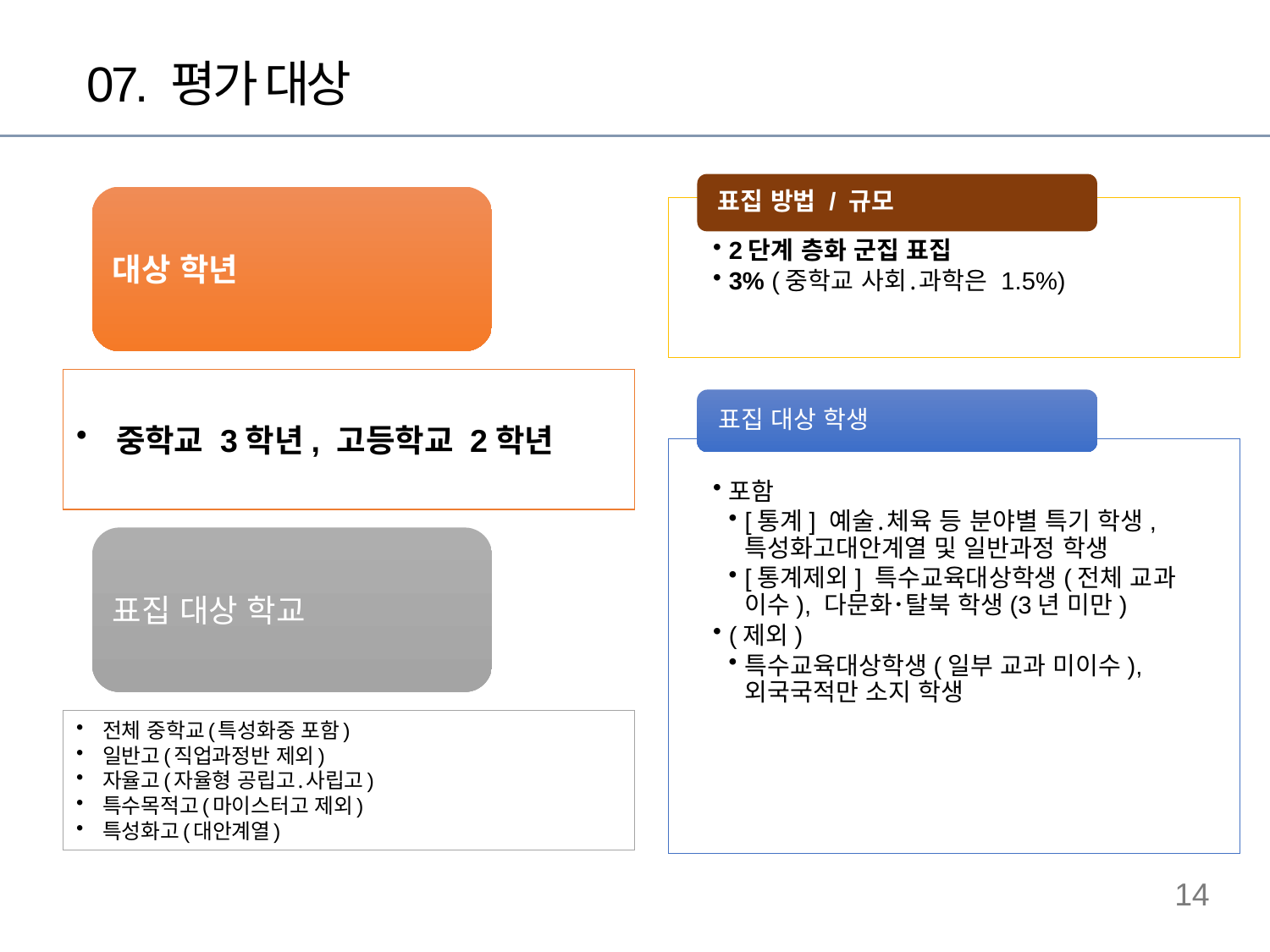

07. 평가 대상
대상 학년
중학교 3학년, 고등학교 2학년
표집 대상 학교
전체 중학교(특성화중 포함)
일반고(직업과정반 제외)
자율고(자율형 공립고․사립고)
특수목적고(마이스터고 제외)
특성화고(대안계열)
2단계 층화 군집 표집
3% (중학교 사회․과학은 1.5%)
표집 방법 / 규모
포함
[통계] 예술․체육 등 분야별 특기 학생, 특성화고대안계열 및 일반과정 학생
[통계제외] 특수교육대상학생(전체 교과 이수), 다문화･탈북 학생(3년 미만)
(제외)
특수교육대상학생(일부 교과 미이수), 외국국적만 소지 학생
표집 대상 학생

14